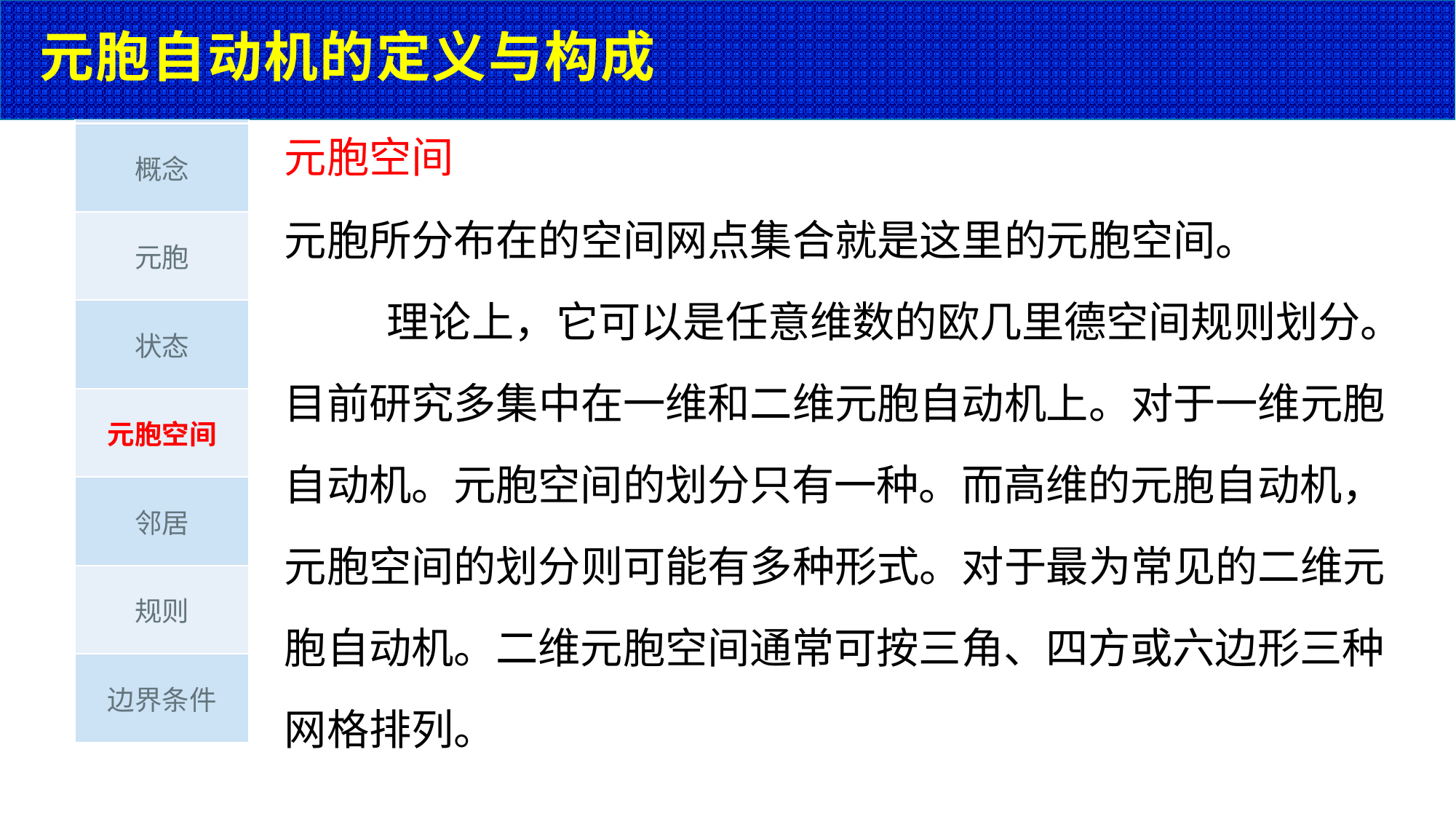

# 元胞自动机的定义与构成
| 概念 |
| --- |
| 元胞 |
| 状态 |
| 元胞空间 |
| 邻居 |
| 规则 |
| 边界条件 |

元胞空间
元胞所分布在的空间网点集合就是这里的元胞空间。
理论上，它可以是任意维数的欧几里德空间规则划分。 目前研究多集中在一维和二维元胞自动机上。对于一维元胞 自动机。元胞空间的划分只有一种。而高维的元胞自动机，  元胞空间的划分则可能有多种形式。对于最为常见的二维元 胞自动机。二维元胞空间通常可按三角、四方或六边形三种 网格排列。